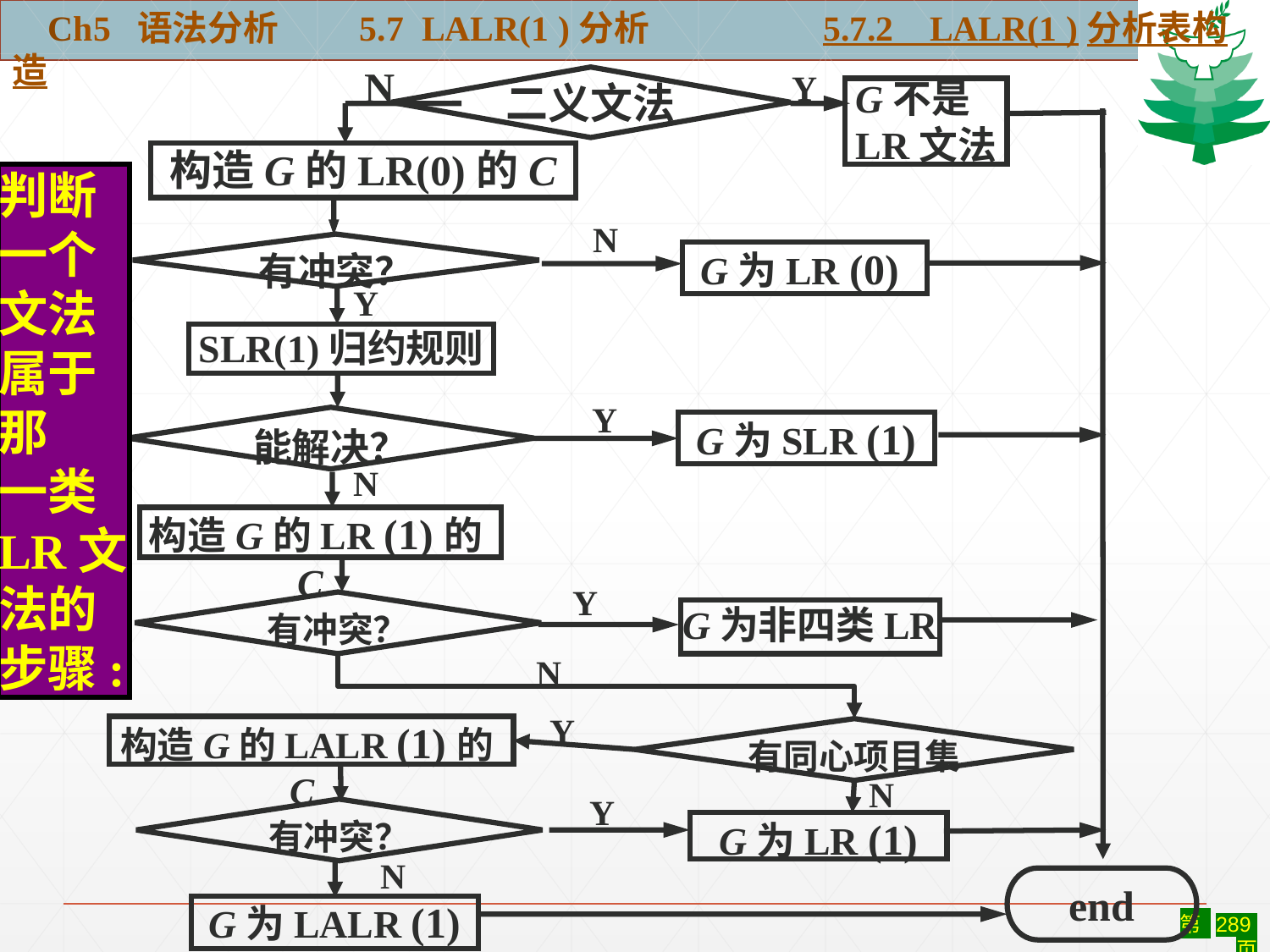

Ch5  语法分析         5.7  LALR(1 )分析	     5.7.2    LALR(1 )分析表构造
N

构造G的LR(0)的C
Y
G不是
LR文法

二义文法

end
判断一个文法属于那
一类LR文法的步骤:

有冲突？
N
G为LR (0)

Y

SLR(1)归约规则

能解决？
Y
G为SLR (1)

N

构造G的LR (1)的C

有冲突？
Y
G为非四类LR

N
有同心项目集
Y
构造G的LALR (1)的C

有冲突？
N
G为LR (1)
Y

N

G为LALR (1)